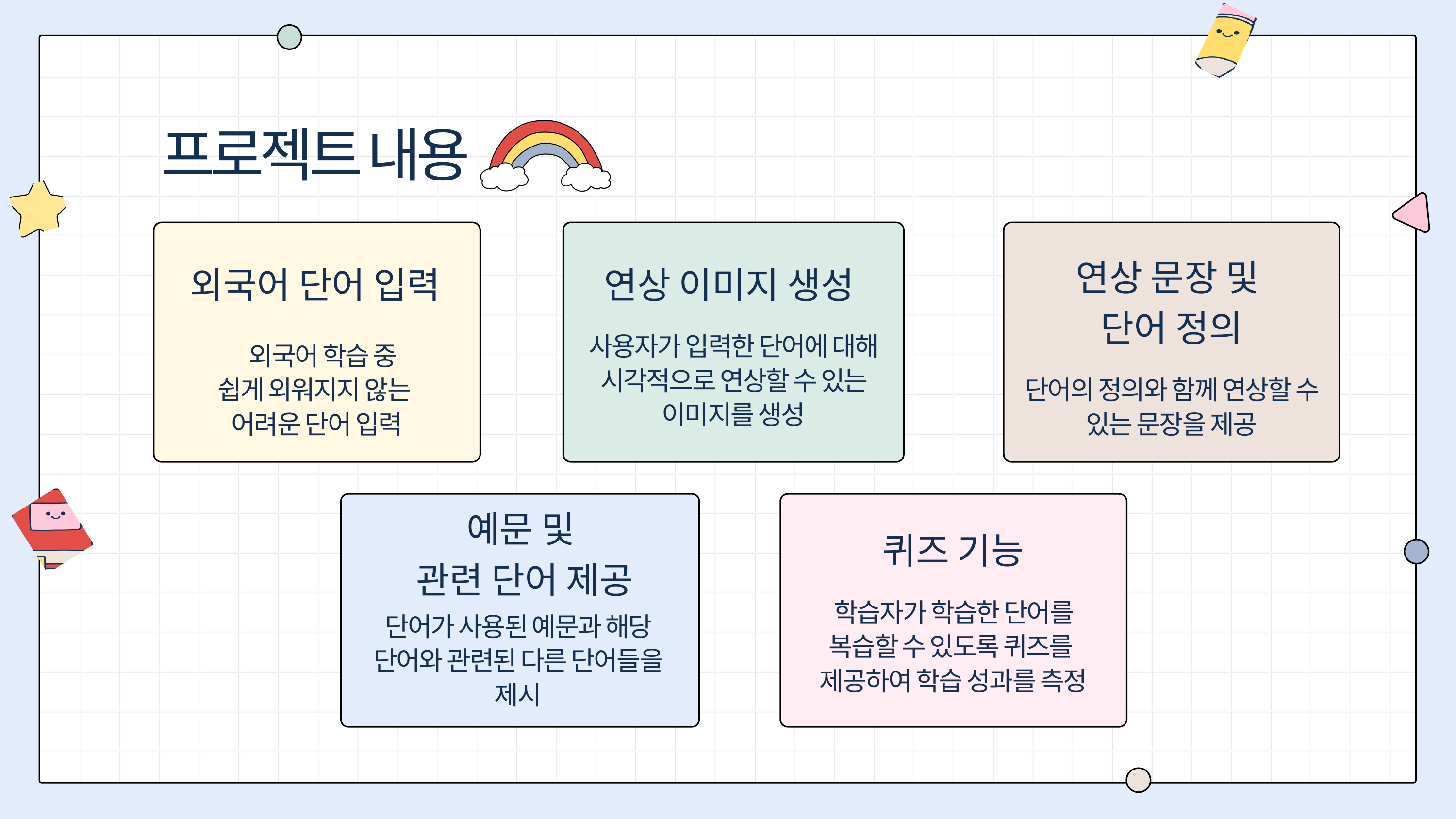

프로젝트 내용

연상 문장 및
단어 정의
외국어 단어 입력
연상 이미지 생성
사용자가 입력한 단어에 대해 시각적으로 연상할 수 있는 이미지를 생성
 외국어 학습 중
쉽게 외워지지 않는
어려운 단어 입력
단어의 정의와 함께 연상할 수 있는 문장을 제공

예문 및
관련 단어 제공
퀴즈 기능
학습자가 학습한 단어를 복습할 수 있도록 퀴즈를
제공하여 학습 성과를 측정
단어가 사용된 예문과 해당 단어와 관련된 다른 단어들을 제시